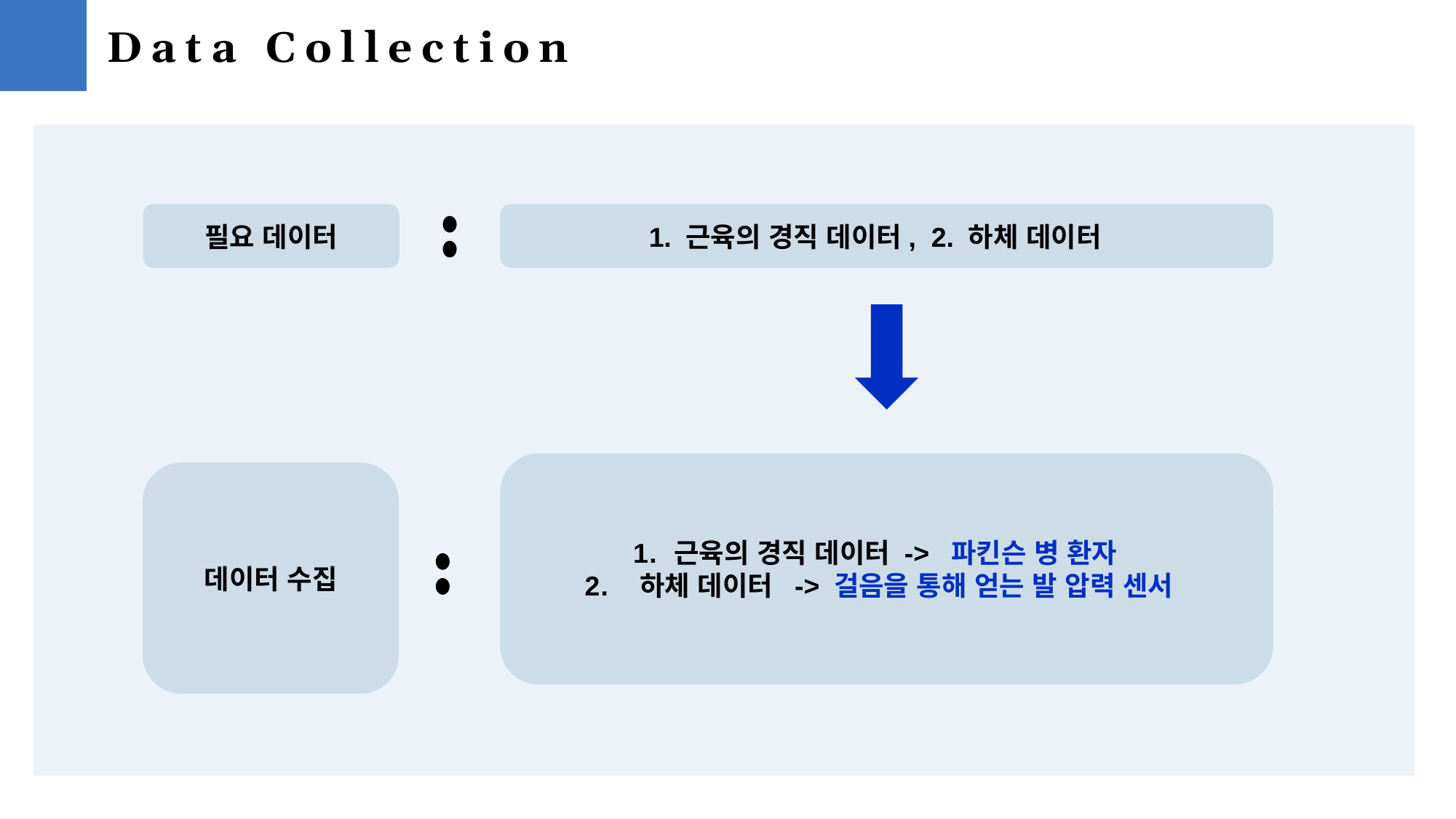

Data Collection

필요 데이터
1. 근육의 경직 데이터,  2. 하체 데이터

근육의 경직 데이터 ->  파킨슨 병 환자
 하체 데이터  -> 걸음을 통해 얻는 발 압력 센서
데이터 수집